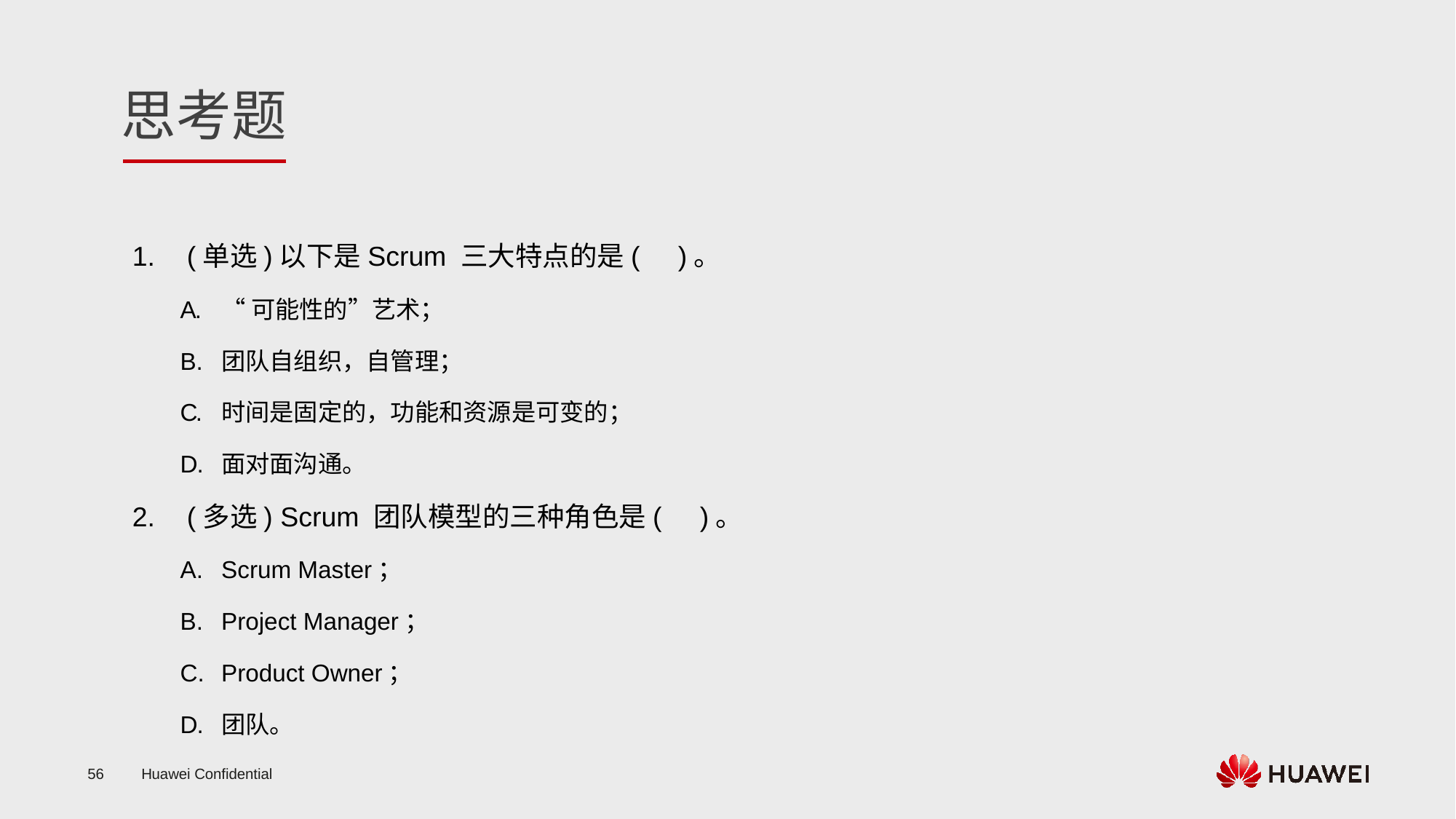

(单选)以下是Scrum 三大特点的是(     )。
“可能性的”艺术；
团队自组织，自管理；
时间是固定的，功能和资源是可变的；
面对面沟通。
(多选) Scrum 团队模型的三种角色是(     )。
Scrum Master；
Project Manager；
Product Owner；
团队。